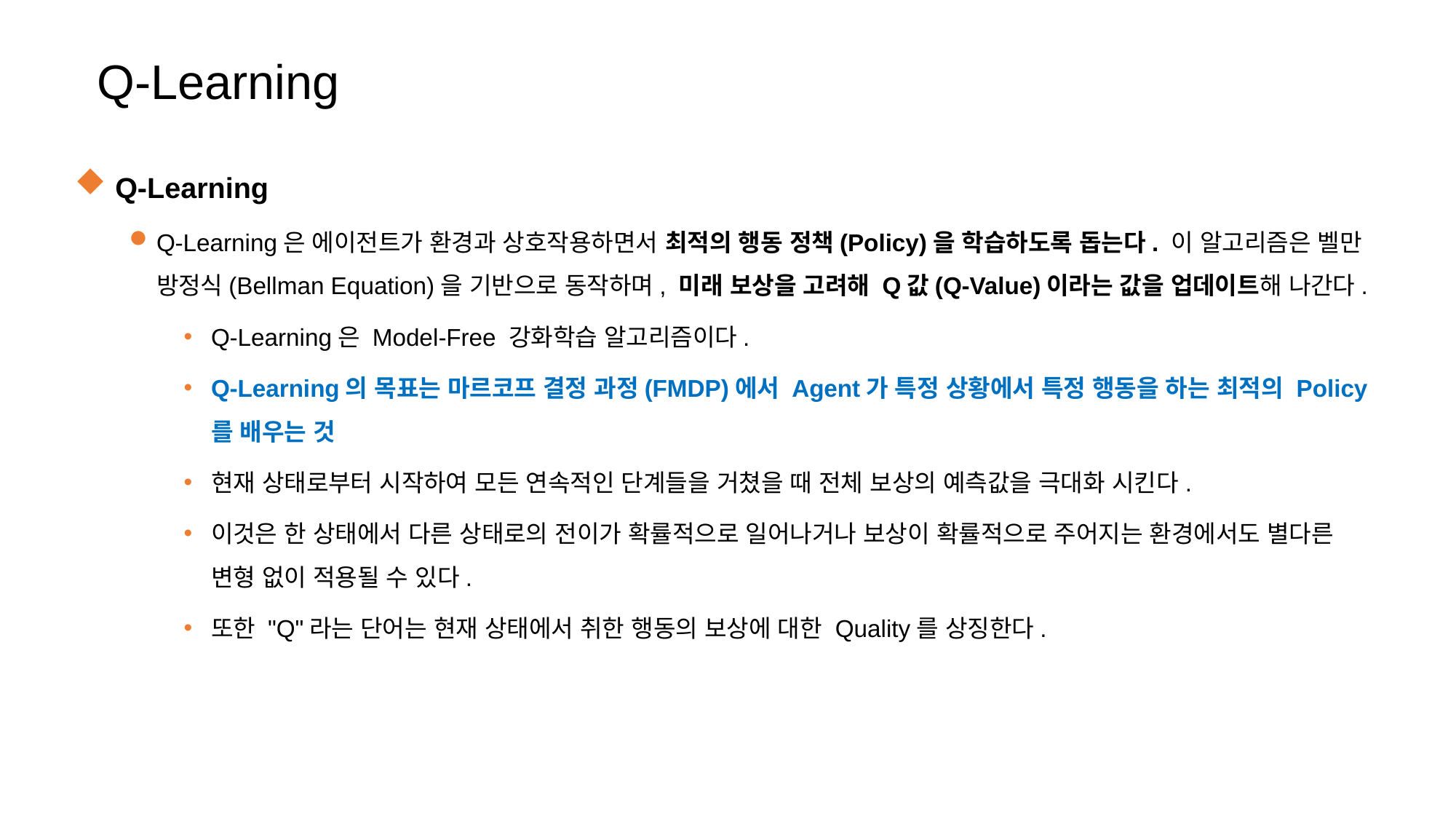

Q-Learning
 Q-Learning
Q-Learning은 에이전트가 환경과 상호작용하면서 최적의 행동 정책(Policy)을 학습하도록 돕는다. 이 알고리즘은 벨만 방정식(Bellman Equation)을 기반으로 동작하며, 미래 보상을 고려해 Q값(Q-Value)이라는 값을 업데이트해 나간다.
Q-Learning은 Model-Free 강화학습 알고리즘이다.
Q-Learning의 목표는 마르코프 결정 과정(FMDP)에서 Agent가 특정 상황에서 특정 행동을 하는 최적의 Policy를 배우는 것
현재 상태로부터 시작하여 모든 연속적인 단계들을 거쳤을 때 전체 보상의 예측값을 극대화 시킨다.
이것은 한 상태에서 다른 상태로의 전이가 확률적으로 일어나거나 보상이 확률적으로 주어지는 환경에서도 별다른 변형 없이 적용될 수 있다.
또한 "Q"라는 단어는 현재 상태에서 취한 행동의 보상에 대한 Quality를 상징한다.